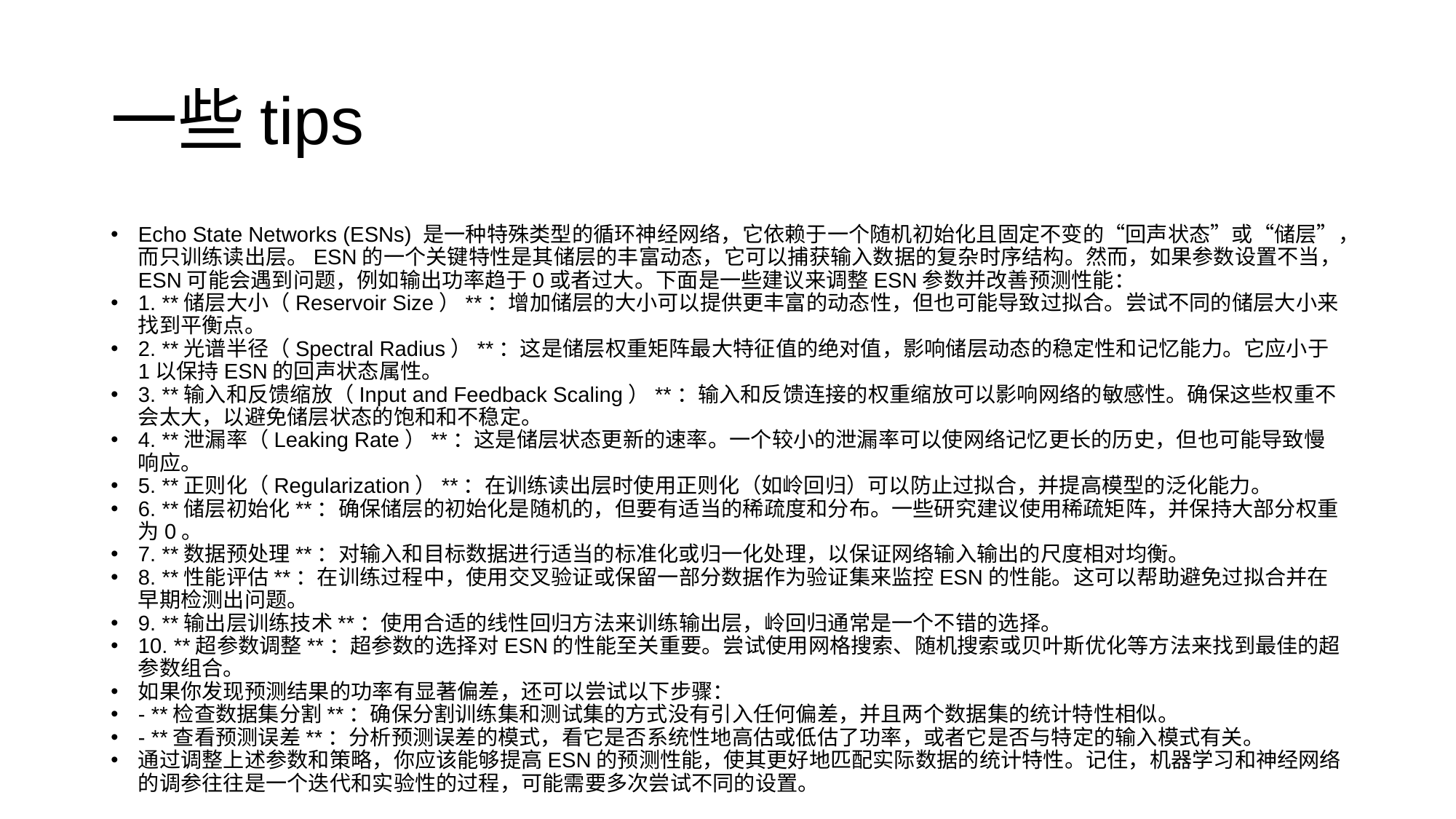

# 一些tips
Echo State Networks (ESNs) 是一种特殊类型的循环神经网络，它依赖于一个随机初始化且固定不变的“回声状态”或“储层”，而只训练读出层。ESN的一个关键特性是其储层的丰富动态，它可以捕获输入数据的复杂时序结构。然而，如果参数设置不当，ESN可能会遇到问题，例如输出功率趋于0或者过大。下面是一些建议来调整ESN参数并改善预测性能：
1. **储层大小（Reservoir Size）**：增加储层的大小可以提供更丰富的动态性，但也可能导致过拟合。尝试不同的储层大小来找到平衡点。
2. **光谱半径（Spectral Radius）**：这是储层权重矩阵最大特征值的绝对值，影响储层动态的稳定性和记忆能力。它应小于1以保持ESN的回声状态属性。
3. **输入和反馈缩放（Input and Feedback Scaling）**：输入和反馈连接的权重缩放可以影响网络的敏感性。确保这些权重不会太大，以避免储层状态的饱和和不稳定。
4. **泄漏率（Leaking Rate）**：这是储层状态更新的速率。一个较小的泄漏率可以使网络记忆更长的历史，但也可能导致慢响应。
5. **正则化（Regularization）**：在训练读出层时使用正则化（如岭回归）可以防止过拟合，并提高模型的泛化能力。
6. **储层初始化**：确保储层的初始化是随机的，但要有适当的稀疏度和分布。一些研究建议使用稀疏矩阵，并保持大部分权重为0。
7. **数据预处理**：对输入和目标数据进行适当的标准化或归一化处理，以保证网络输入输出的尺度相对均衡。
8. **性能评估**：在训练过程中，使用交叉验证或保留一部分数据作为验证集来监控ESN的性能。这可以帮助避免过拟合并在早期检测出问题。
9. **输出层训练技术**：使用合适的线性回归方法来训练输出层，岭回归通常是一个不错的选择。
10. **超参数调整**：超参数的选择对ESN的性能至关重要。尝试使用网格搜索、随机搜索或贝叶斯优化等方法来找到最佳的超参数组合。
如果你发现预测结果的功率有显著偏差，还可以尝试以下步骤：
- **检查数据集分割**：确保分割训练集和测试集的方式没有引入任何偏差，并且两个数据集的统计特性相似。
- **查看预测误差**：分析预测误差的模式，看它是否系统性地高估或低估了功率，或者它是否与特定的输入模式有关。
通过调整上述参数和策略，你应该能够提高ESN的预测性能，使其更好地匹配实际数据的统计特性。记住，机器学习和神经网络的调参往往是一个迭代和实验性的过程，可能需要多次尝试不同的设置。